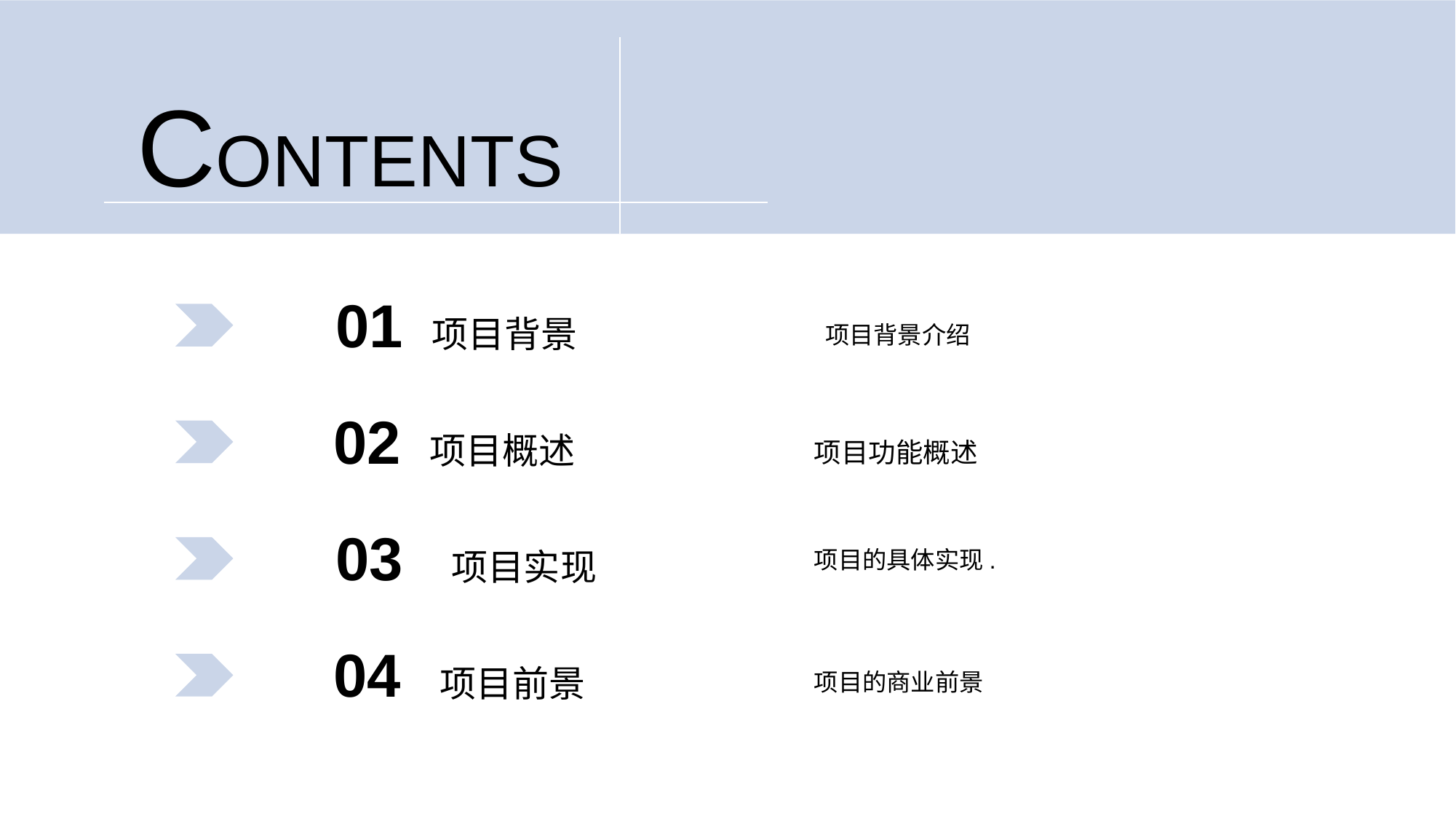

CONTENTS
01  项目背景

	 项目背景介绍
02  项目概述

	项目功能概述
03  项目实现

	项目的具体实现.
04   项目前景

	项目的商业前景